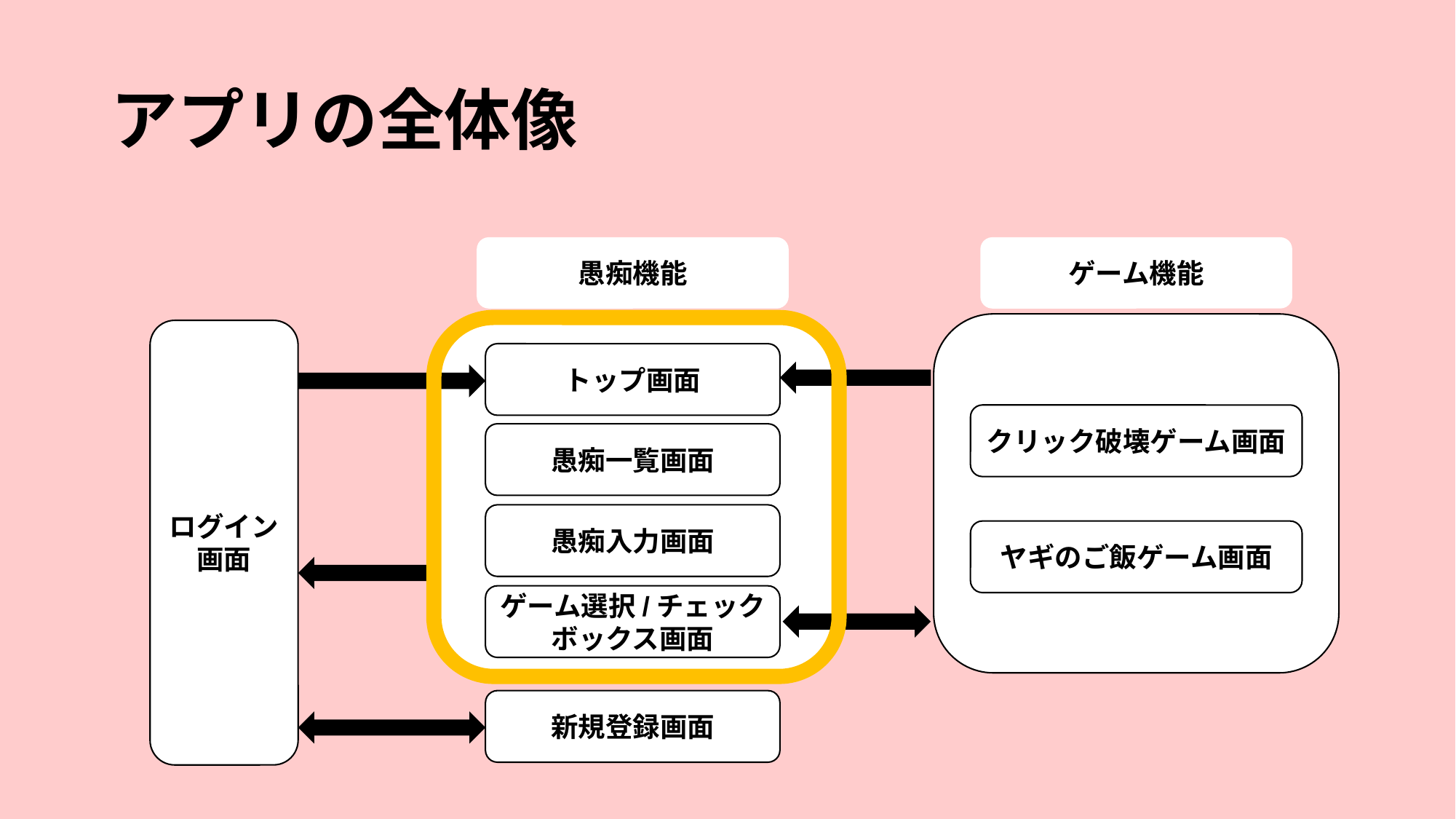

# アプリの全体像
愚痴機能
ゲーム機能

ログイン画面
トップ画面

クリック破壊ゲーム画面
愚痴一覧画面
愚痴入力画面
ヤギのご飯ゲーム画面

ゲーム選択/チェックボックス画面

新規登録画面